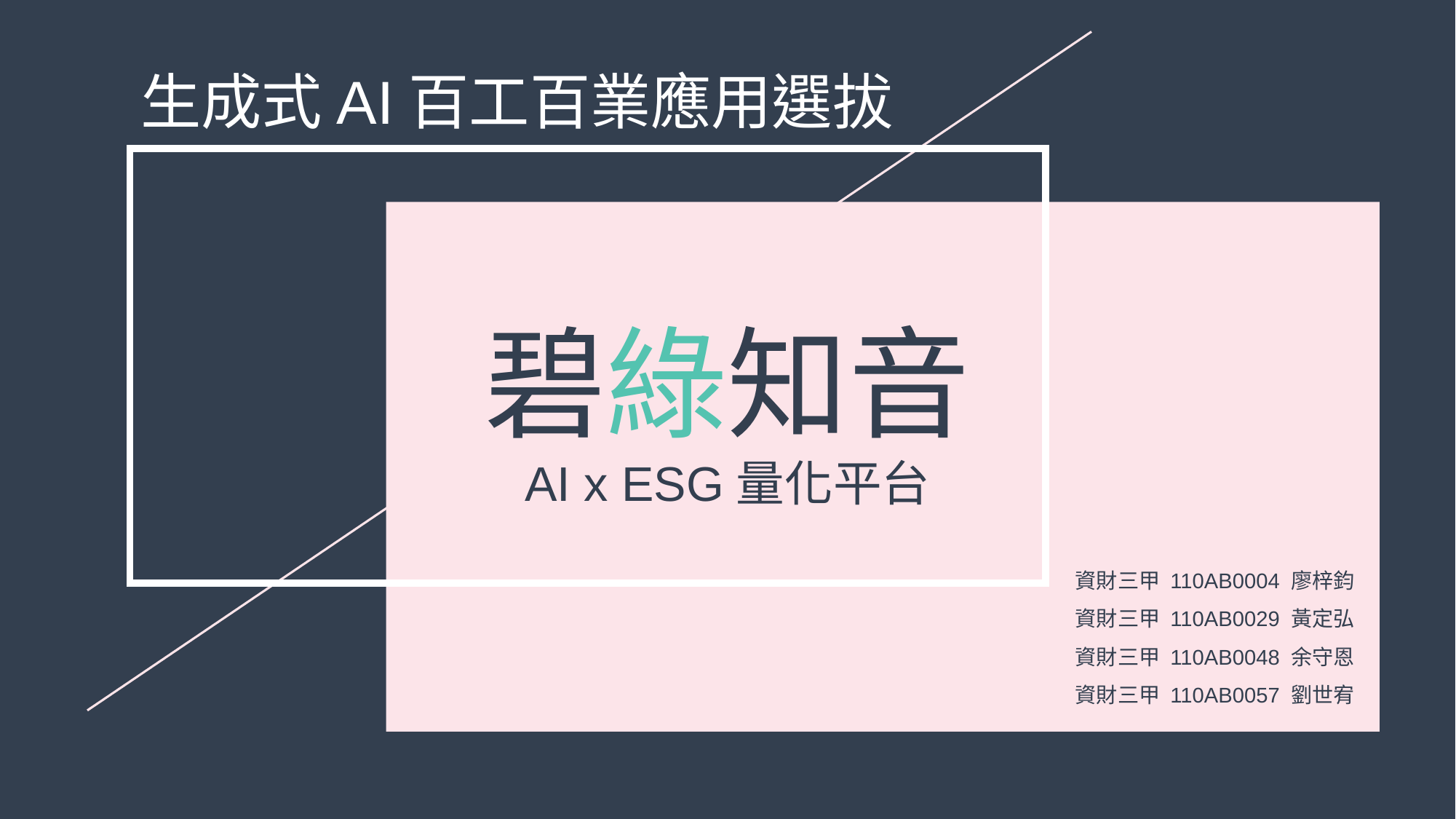

生成式AI百工百業應用選拔

碧綠知音
AI x ESG量化平台
資財三甲 110AB0004 廖梓鈞
資財三甲 110AB0029 黃定弘
資財三甲 110AB0048 余守恩
資財三甲 110AB0057 劉世宥